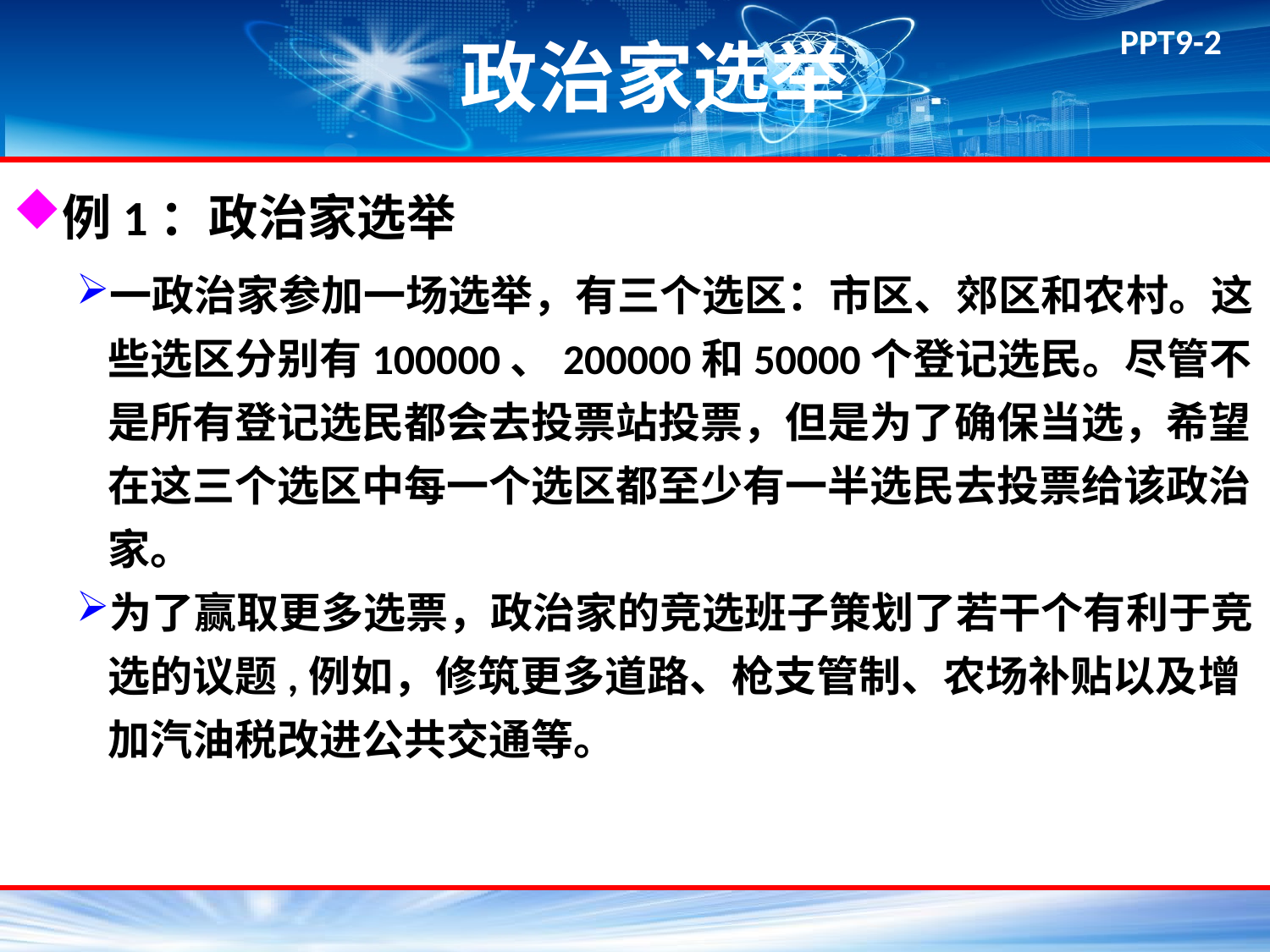

# 政治家选举
例1：政治家选举
一政治家参加一场选举，有三个选区：市区、郊区和农村。这些选区分别有100000、200000和50000个登记选民。尽管不是所有登记选民都会去投票站投票，但是为了确保当选，希望在这三个选区中每一个选区都至少有一半选民去投票给该政治家。
为了赢取更多选票，政治家的竞选班子策划了若干个有利于竞选的议题,例如，修筑更多道路、枪支管制、农场补贴以及增加汽油税改进公共交通等。